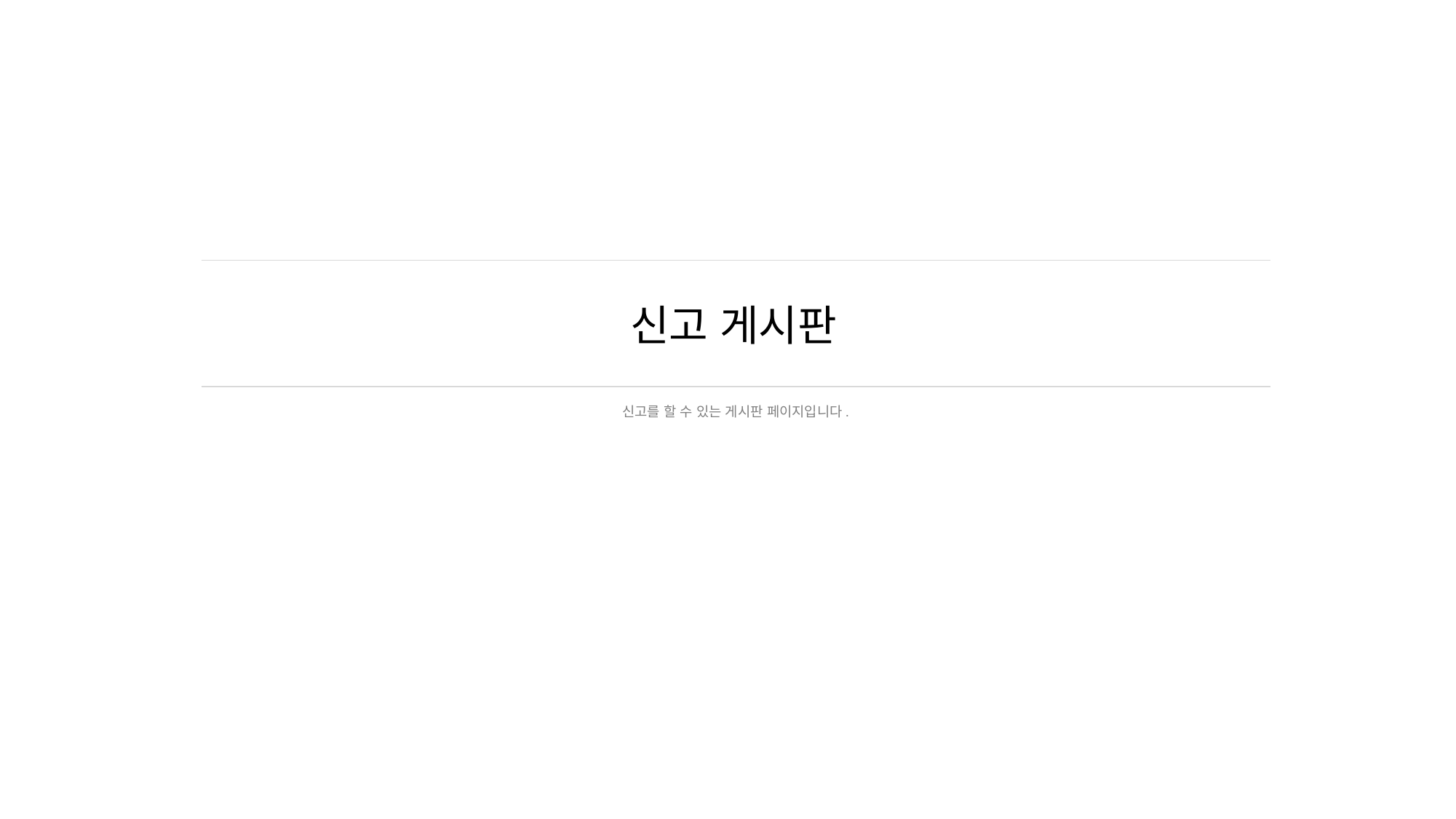

# 신고 게시판
신고를 할 수 있는 게시판 페이지입니다.